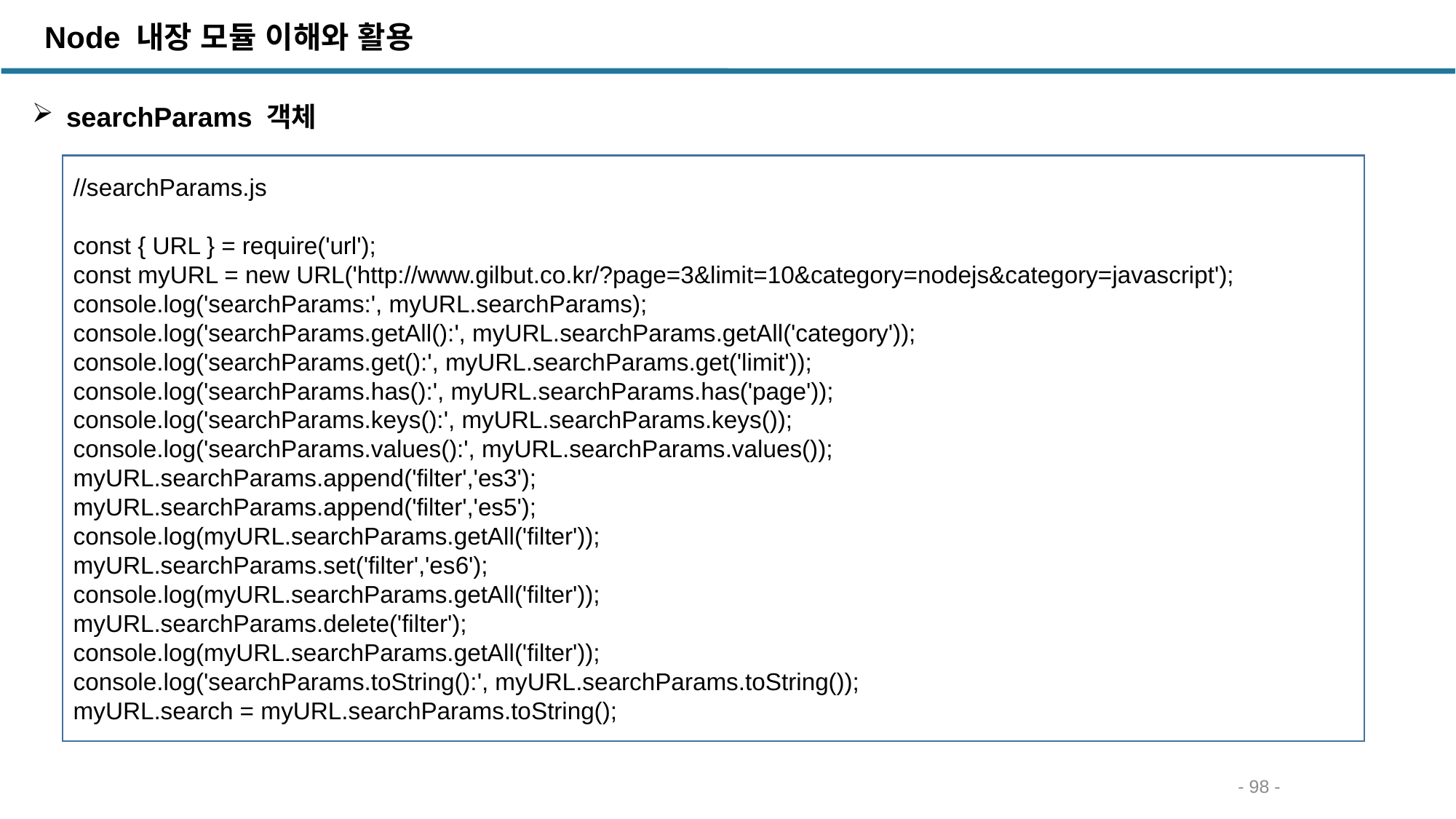

Node 내장 모듈 이해와 활용
searchParams 객체
//searchParams.js

const { URL } = require('url');
const myURL = new URL('http://www.gilbut.co.kr/?page=3&limit=10&category=nodejs&category=javascript');
console.log('searchParams:', myURL.searchParams);
console.log('searchParams.getAll():', myURL.searchParams.getAll('category'));
console.log('searchParams.get():', myURL.searchParams.get('limit'));
console.log('searchParams.has():', myURL.searchParams.has('page'));
console.log('searchParams.keys():', myURL.searchParams.keys());
console.log('searchParams.values():', myURL.searchParams.values());
myURL.searchParams.append('filter','es3');
myURL.searchParams.append('filter','es5');
console.log(myURL.searchParams.getAll('filter'));
myURL.searchParams.set('filter','es6');
console.log(myURL.searchParams.getAll('filter'));
myURL.searchParams.delete('filter');
console.log(myURL.searchParams.getAll('filter'));
console.log('searchParams.toString():', myURL.searchParams.toString());
myURL.search = myURL.searchParams.toString();
- 98 -